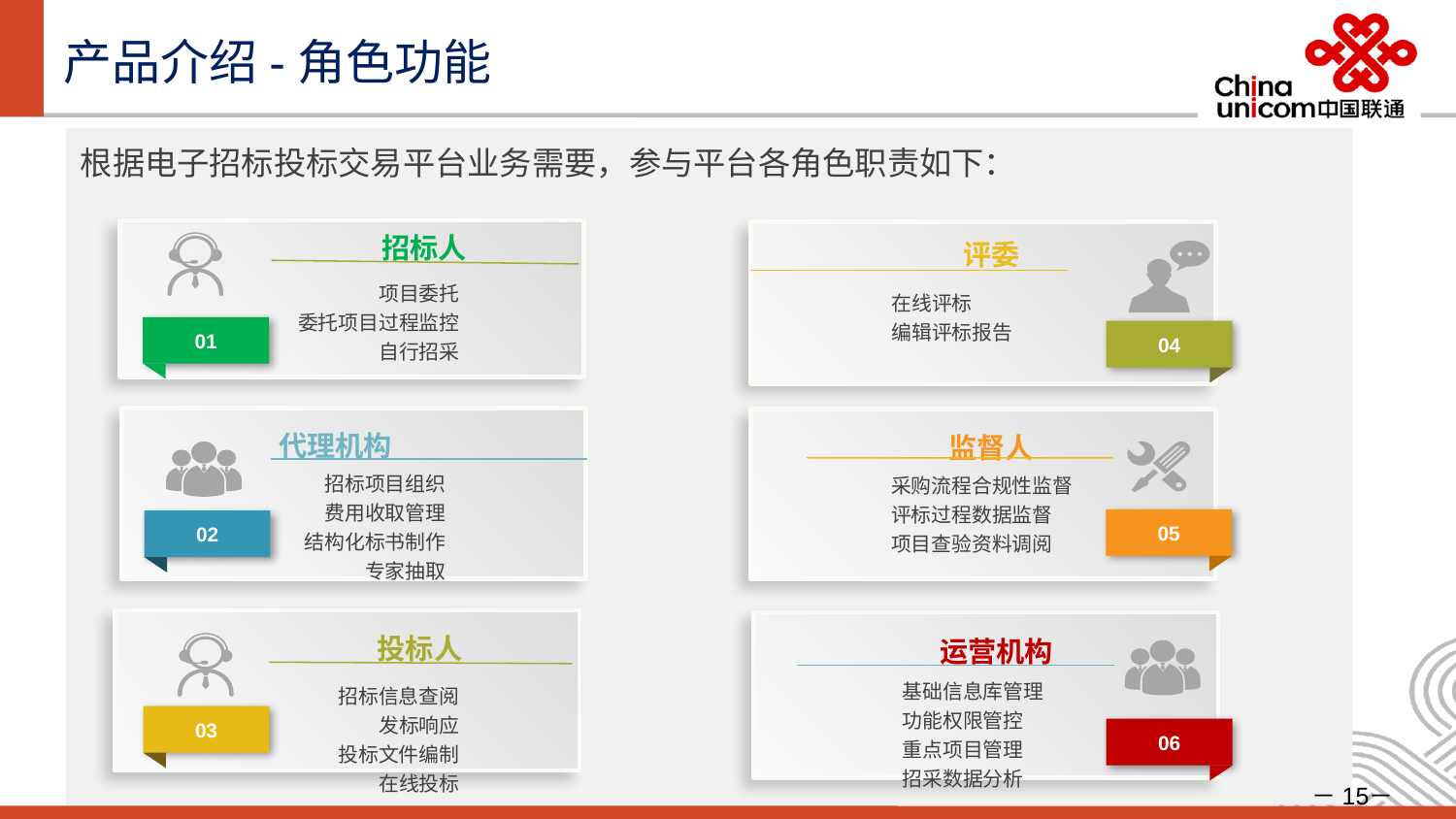

# 产品介绍-角色功能

根据电子招标投标交易平台业务需要，参与平台各角色职责如下：

招标人
评委

项目委托
委托项目过程监控
自行招采
在线评标
编辑评标报告

01

04

代理机构
监督人

招标项目组织
费用收取管理
结构化标书制作
专家抽取
采购流程合规性监督
评标过程数据监督
项目查验资料调阅
05

02

投标人
运营机构

基础信息库管理
功能权限管控
重点项目管理
招采数据分析
招标信息查阅
发标响应
投标文件编制
在线投标
03

06

－15－